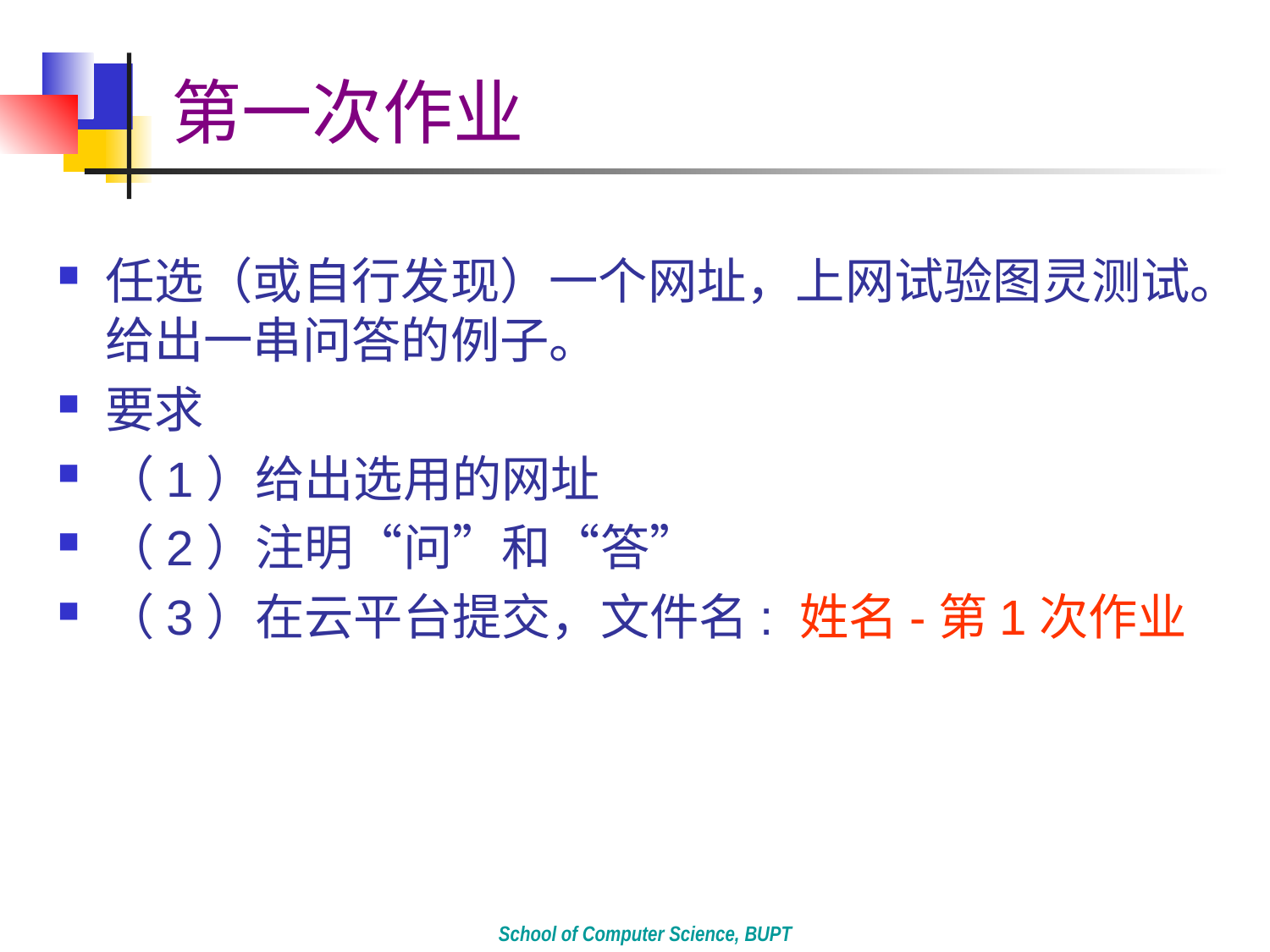

# 第一次作业

任选（或自行发现）一个网址，上网试验图灵测试。给出一串问答的例子。
要求
（1）给出选用的网址
（2）注明“问”和“答”
（3）在云平台提交，文件名: 姓名-第1次作业

School of Computer Science, BUPT
51